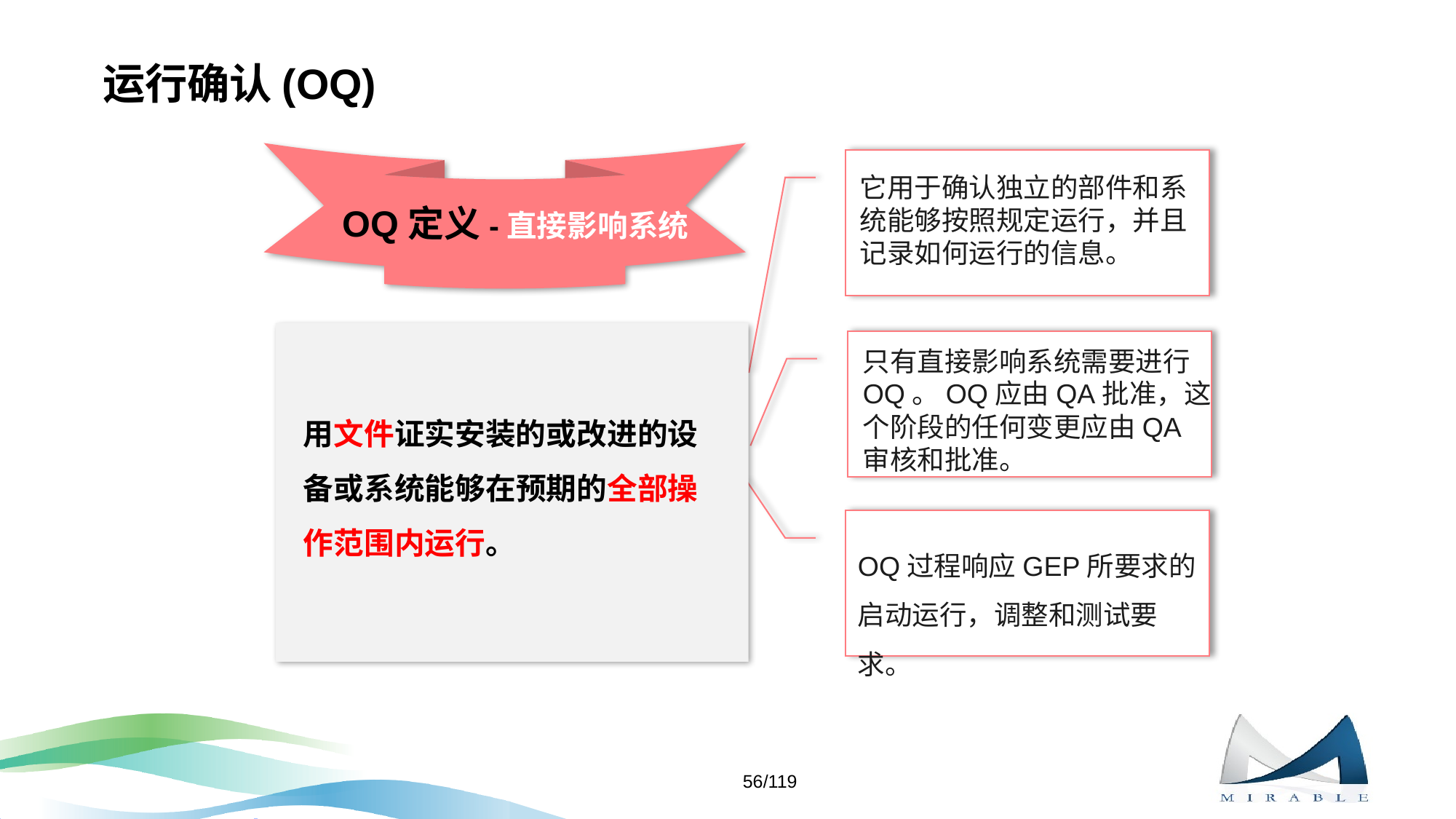

# 运行确认(OQ)

它用于确认独立的部件和系统能够按照规定运行，并且记录如何运行的信息。
OQ定义-直接影响系统

只有直接影响系统需要进行OQ。OQ应由QA批准，这个阶段的任何变更应由QA审核和批准。
用文件证实安装的或改进的设备或系统能够在预期的全部操作范围内运行。

OQ过程响应GEP所要求的启动运行，调整和测试要求。
56/119